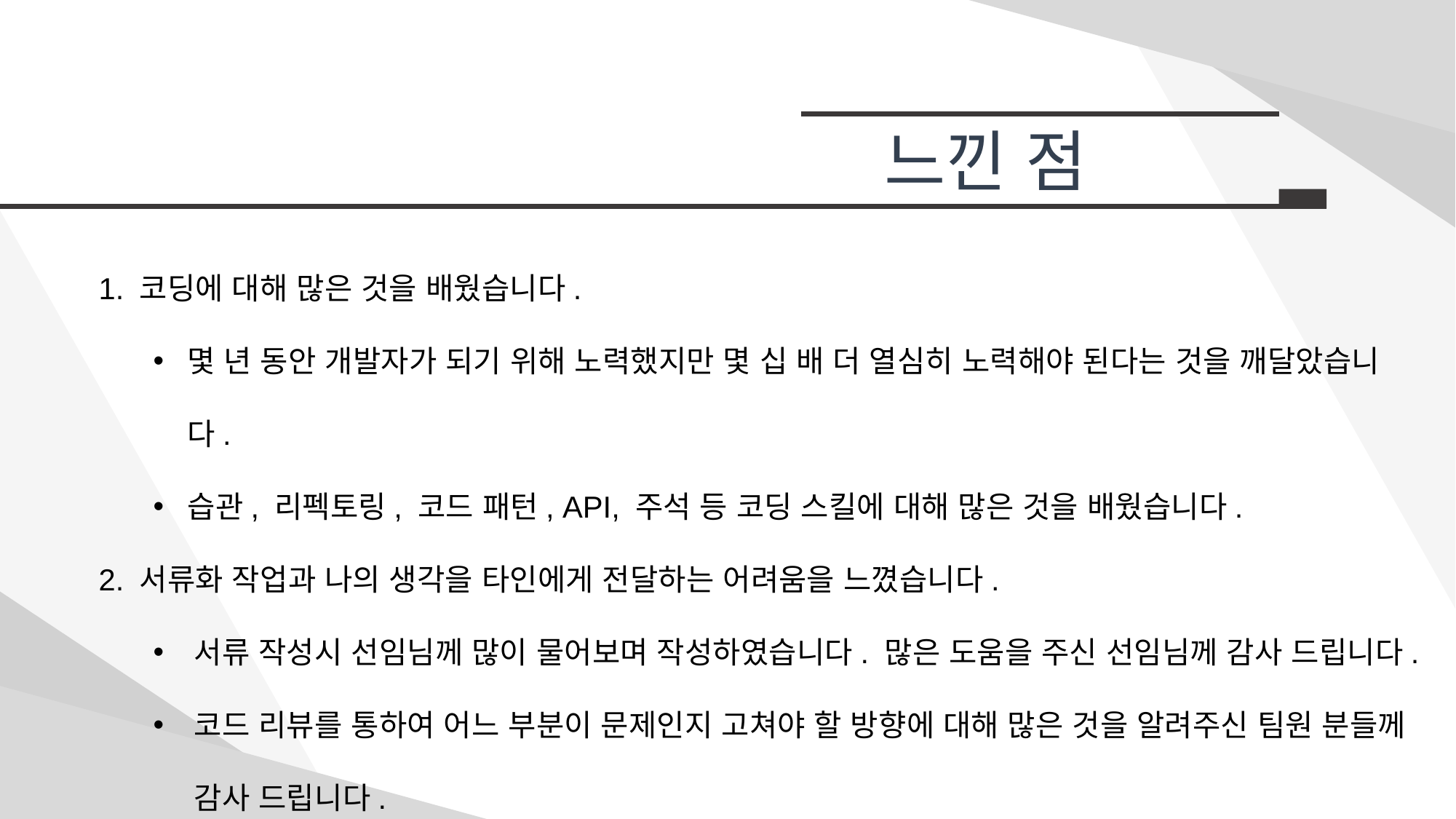

느낀 점

코딩에 대해 많은 것을 배웠습니다.
몇 년 동안 개발자가 되기 위해 노력했지만 몇 십 배 더 열심히 노력해야 된다는 것을 깨달았습니다.
습관, 리펙토링, 코드 패턴, API, 주석 등 코딩 스킬에 대해 많은 것을 배웠습니다.
서류화 작업과 나의 생각을 타인에게 전달하는 어려움을 느꼈습니다.
서류 작성시 선임님께 많이 물어보며 작성하였습니다. 많은 도움을 주신 선임님께 감사 드립니다.
코드 리뷰를 통하여 어느 부분이 문제인지 고쳐야 할 방향에 대해 많은 것을 알려주신 팀원 분들께 감사 드립니다.